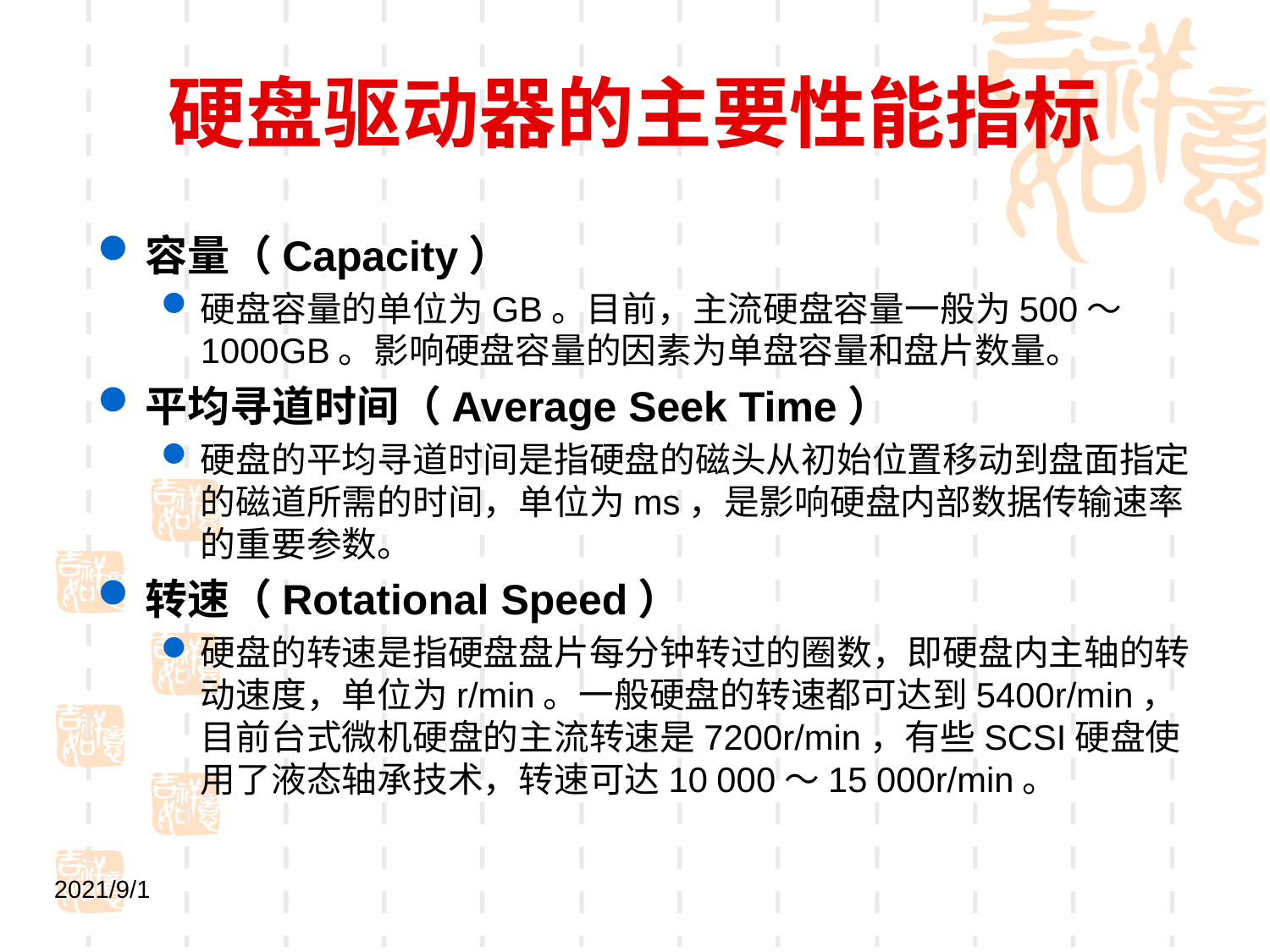

# 硬盘驱动器的主要性能指标
容量（Capacity）
硬盘容量的单位为GB。目前，主流硬盘容量一般为500～1000GB。影响硬盘容量的因素为单盘容量和盘片数量。
平均寻道时间（Average Seek Time）
硬盘的平均寻道时间是指硬盘的磁头从初始位置移动到盘面指定的磁道所需的时间，单位为ms，是影响硬盘内部数据传输速率的重要参数。
转速（Rotational Speed）
硬盘的转速是指硬盘盘片每分钟转过的圈数，即硬盘内主轴的转动速度，单位为r/min。一般硬盘的转速都可达到5400r/min，目前台式微机硬盘的主流转速是7200r/min，有些SCSI硬盘使用了液态轴承技术，转速可达10 000～15 000r/min。

2021/9/1